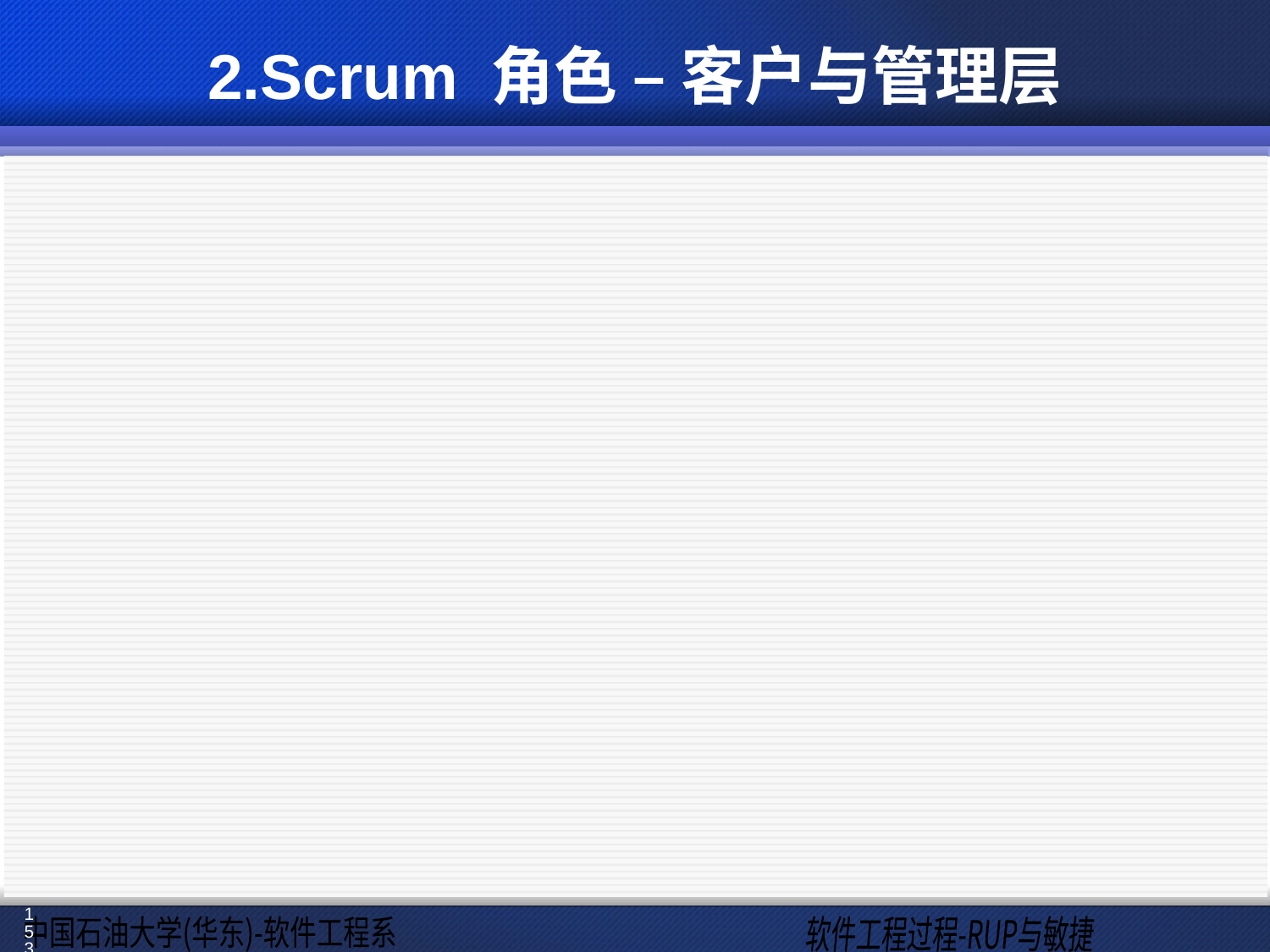

# 2.Scrum 角色 – 客户与管理层
客户和管理的角色是可选的，需要时才设立
客户:
是产品的最终用户
通过 Product Owner来设定对产品的期望
把当前的业务传达给项目.

管理层:
公司高级管理层,代表公司在项目中的利益.
通过Product Owner来传达公司的利益和优先级（priorities ）

153